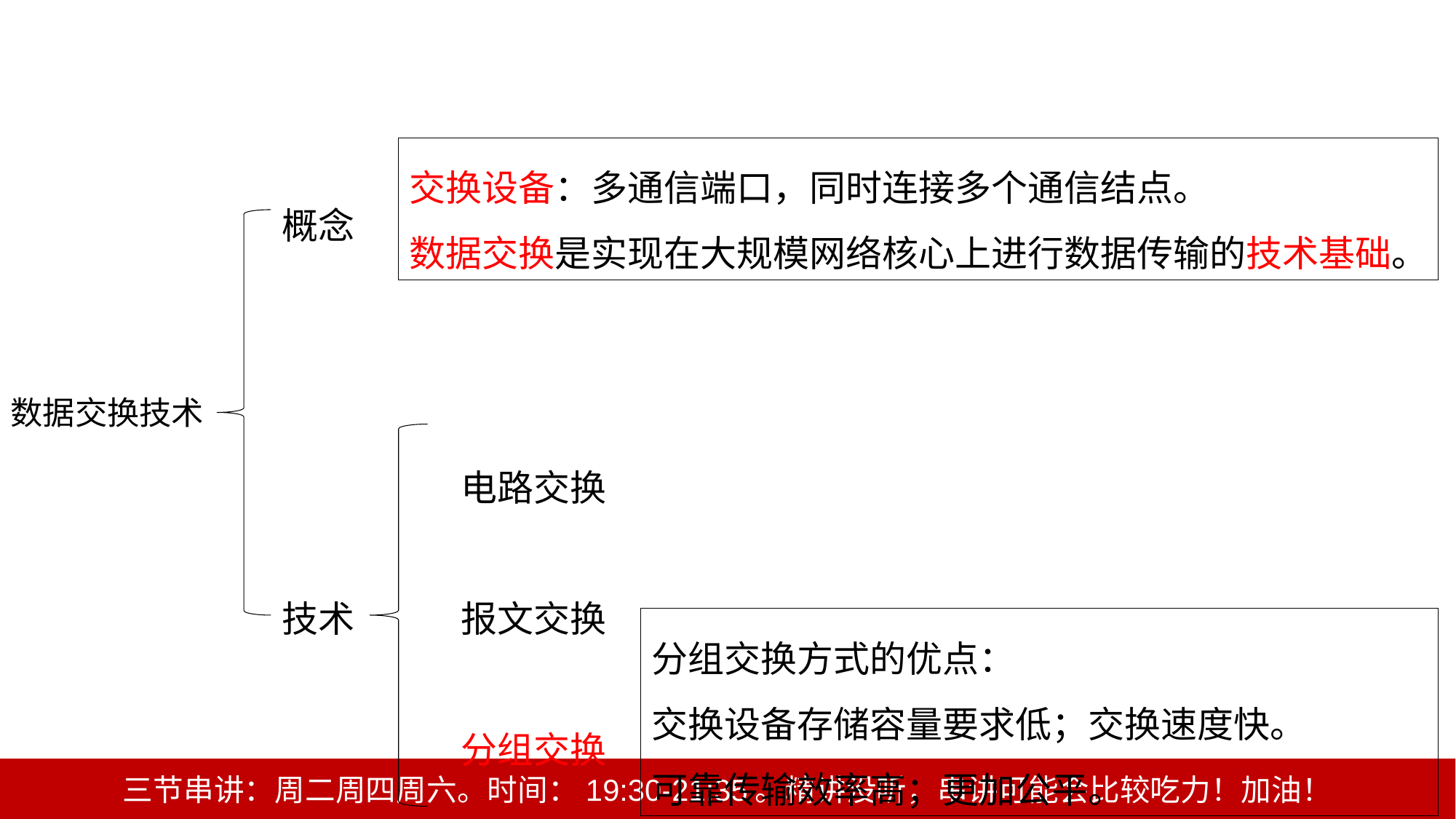

交换设备：多通信端口，同时连接多个通信结点。
数据交换是实现在大规模网络核心上进行数据传输的技术基础。
概念

技术

数据交换技术

电路交换

报文交换

分组交换
分组交换方式的优点：
交换设备存储容量要求低；交换速度快。
可靠传输效率高；更加公平。